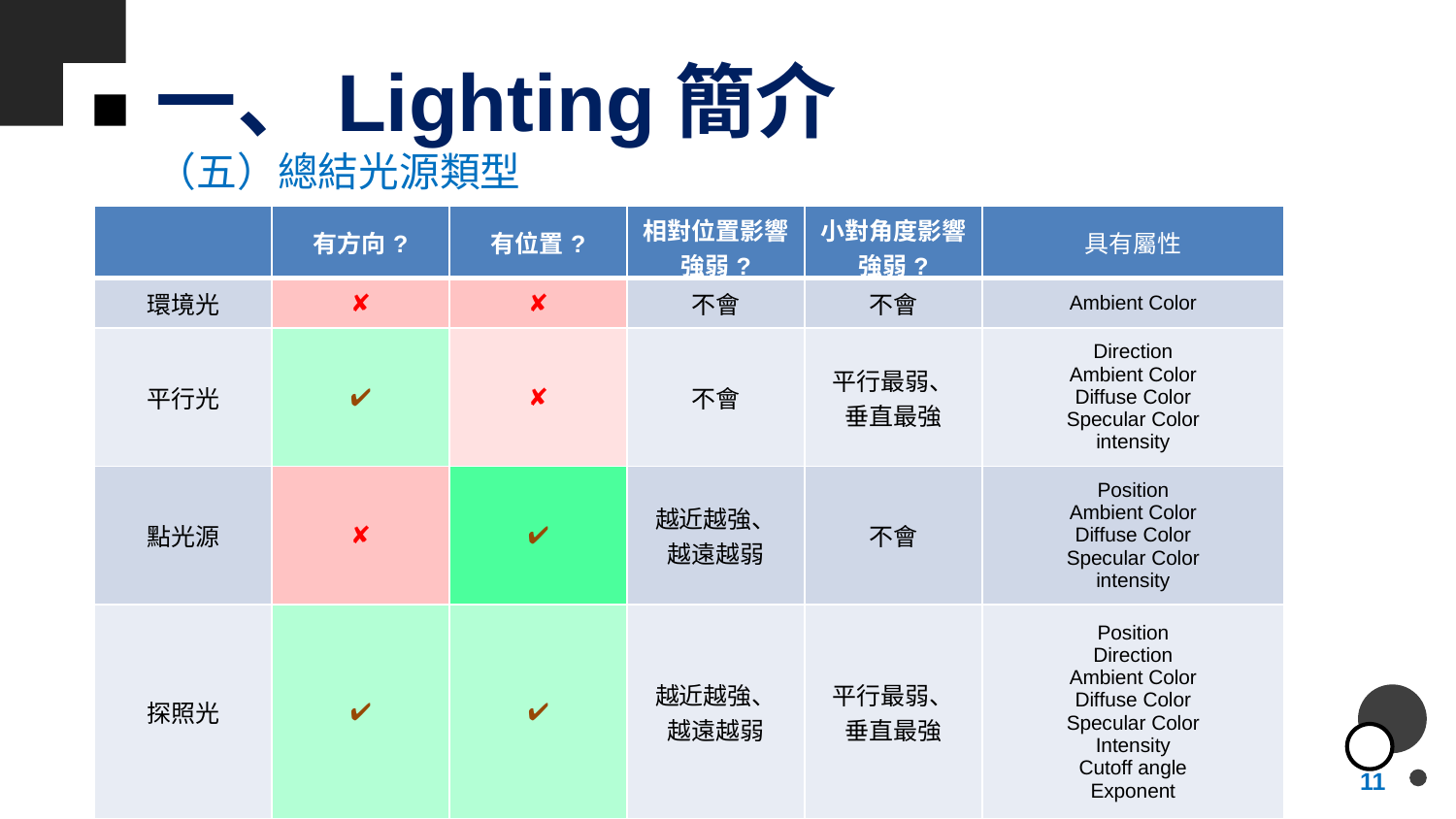

# 一、Lighting簡介
（五）總結光源類型
|  | 有方向? | 有位置? | 相對位置影響強弱? | 小對角度影響強弱? | 具有屬性 |
| --- | --- | --- | --- | --- | --- |
| 環境光 | ✘ | ✘ | 不會 | 不會 | Ambient Color |
| 平行光 | ✔ | ✘ | 不會 | 平行最弱、 垂直最強 | Direction Ambient Color Diffuse Color Specular Color intensity |
| 點光源 | ✘ | ✔ | 越近越強、 越遠越弱 | 不會 | Position Ambient Color Diffuse Color Specular Color intensity |
| 探照光 | ✔ | ✔ | 越近越強、 越遠越弱 | 平行最弱、 垂直最強 | Position Direction Ambient Color Diffuse Color Specular Color Intensity Cutoff angle Exponent |

11